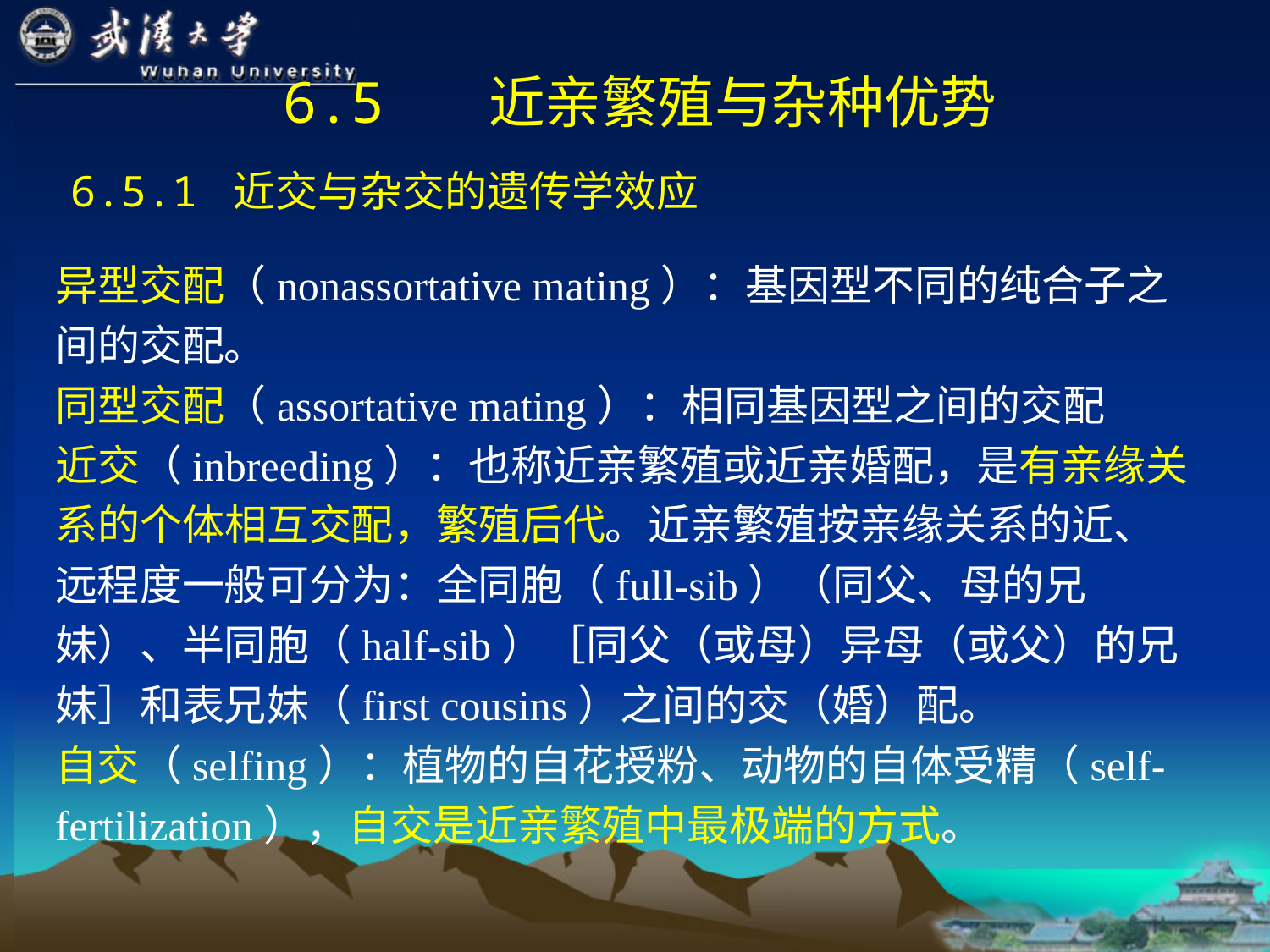

# 6.5 　近亲繁殖与杂种优势
   6.5.1 近交与杂交的遗传学效应
异型交配（nonassortative mating）：基因型不同的纯合子之间的交配。
同型交配（assortative mating）：相同基因型之间的交配
近交（inbreeding）：也称近亲繁殖或近亲婚配，是有亲缘关系的个体相互交配，繁殖后代。近亲繁殖按亲缘关系的近、远程度一般可分为：全同胞（full-sib）（同父、母的兄妹）、半同胞（half-sib）［同父（或母）异母（或父）的兄妹］和表兄妹（first cousins）之间的交（婚）配。
自交（selfing）：植物的自花授粉、动物的自体受精（self-fertilization），自交是近亲繁殖中最极端的方式。